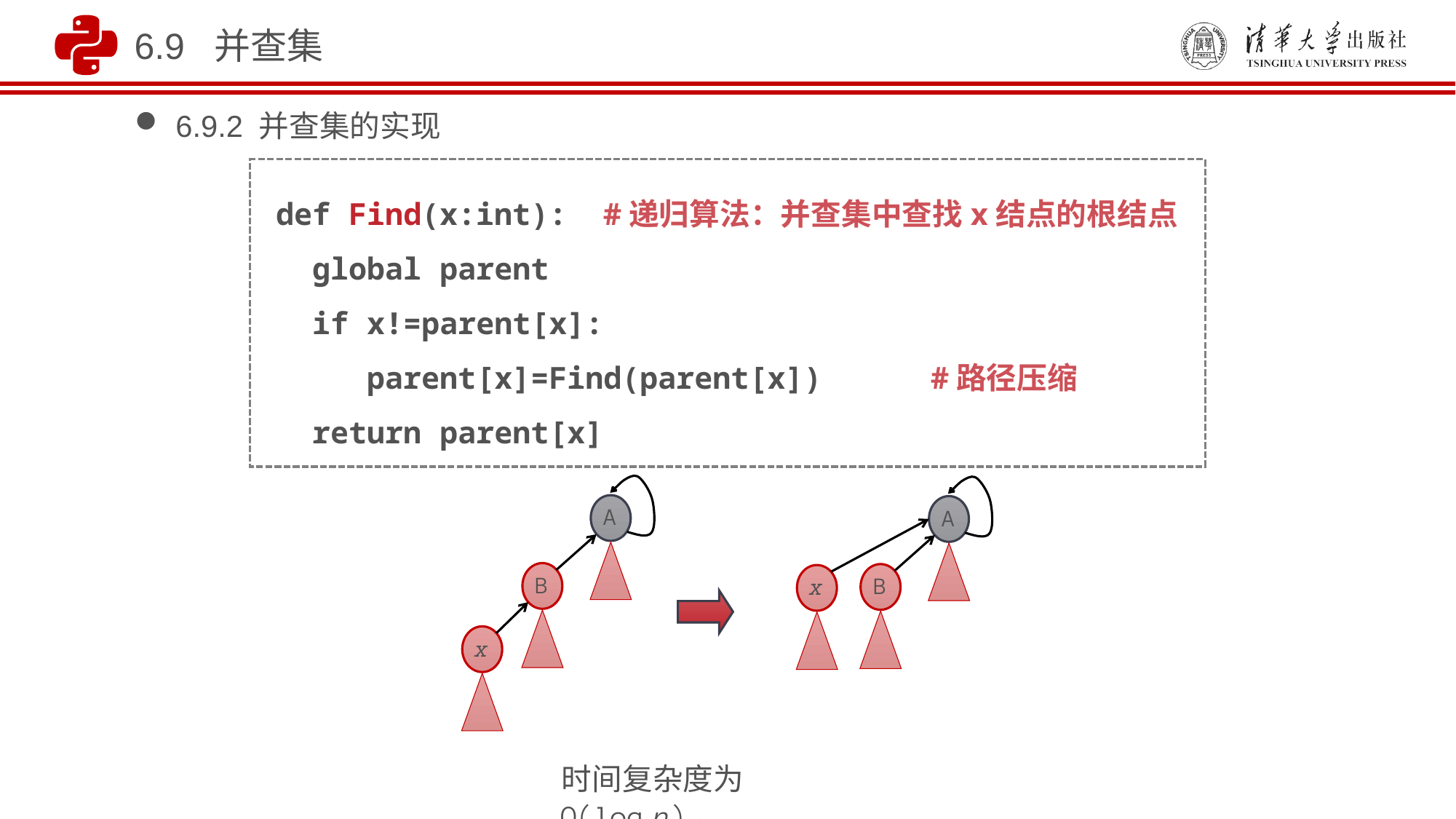

6.9  并查集
6.9.2 并查集的实现
def Find(x:int):	#递归算法：并查集中查找x结点的根结点
  global parent
  if x!=parent[x]:
     parent[x]=Find(parent[x])	#路径压缩
  return parent[x]

A
A

B
B
x

x

时间复杂度为O(log2n)。